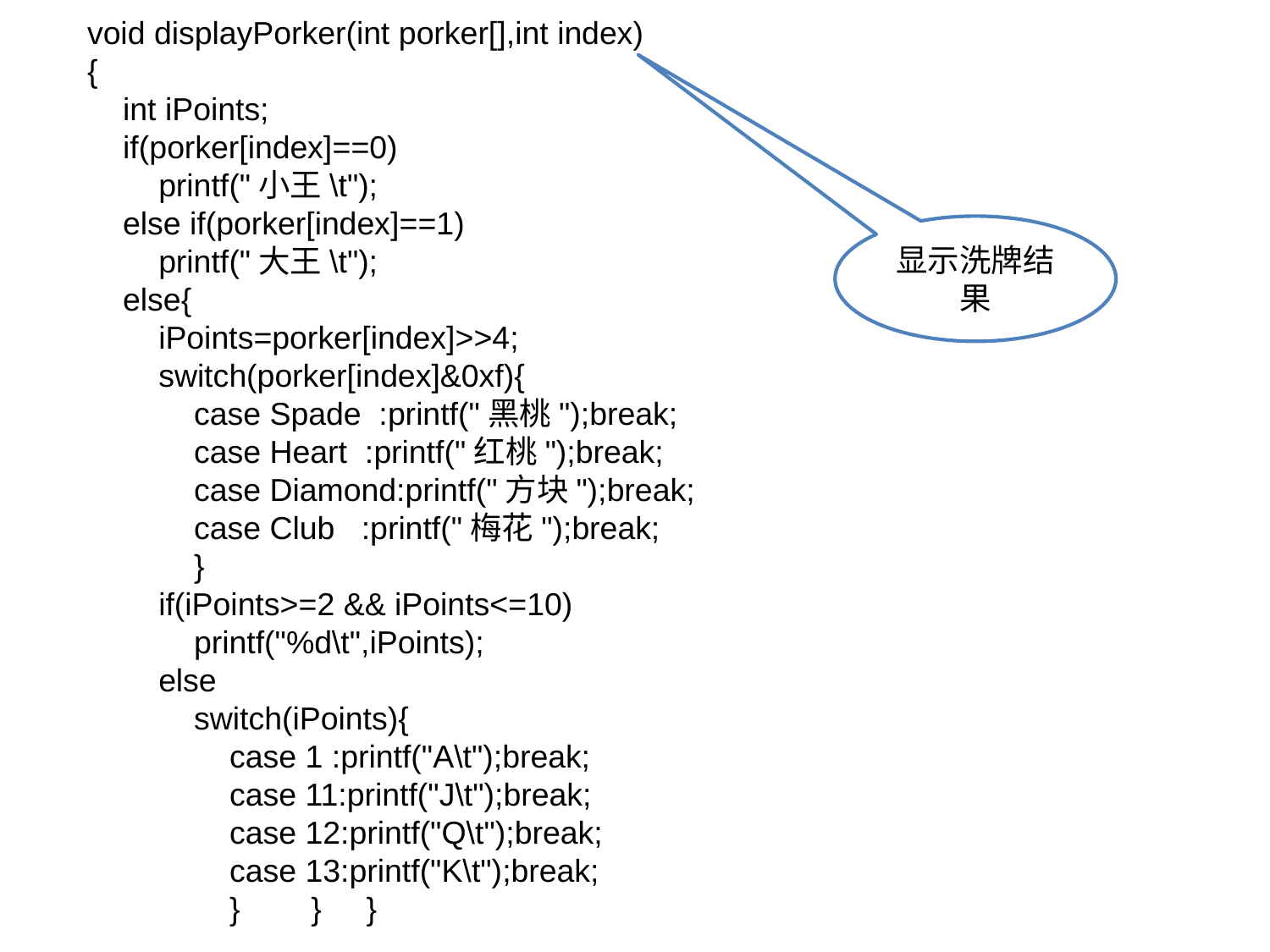

void displayPorker(int porker[],int index)
{
    int iPoints;
    if(porker[index]==0)
        printf("小王\t");
    else if(porker[index]==1)
        printf("大王\t");
    else{
        iPoints=porker[index]>>4;
        switch(porker[index]&0xf){
            case Spade  :printf("黑桃");break;
            case Heart  :printf("红桃");break;
            case Diamond:printf("方块");break;
            case Club   :printf("梅花");break;
            }
        if(iPoints>=2 && iPoints<=10)
            printf("%d\t",iPoints);
        else
            switch(iPoints){
                case 1 :printf("A\t");break;
                case 11:printf("J\t");break;
                case 12:printf("Q\t");break;
                case 13:printf("K\t");break;
                }        }     }

显示洗牌结果